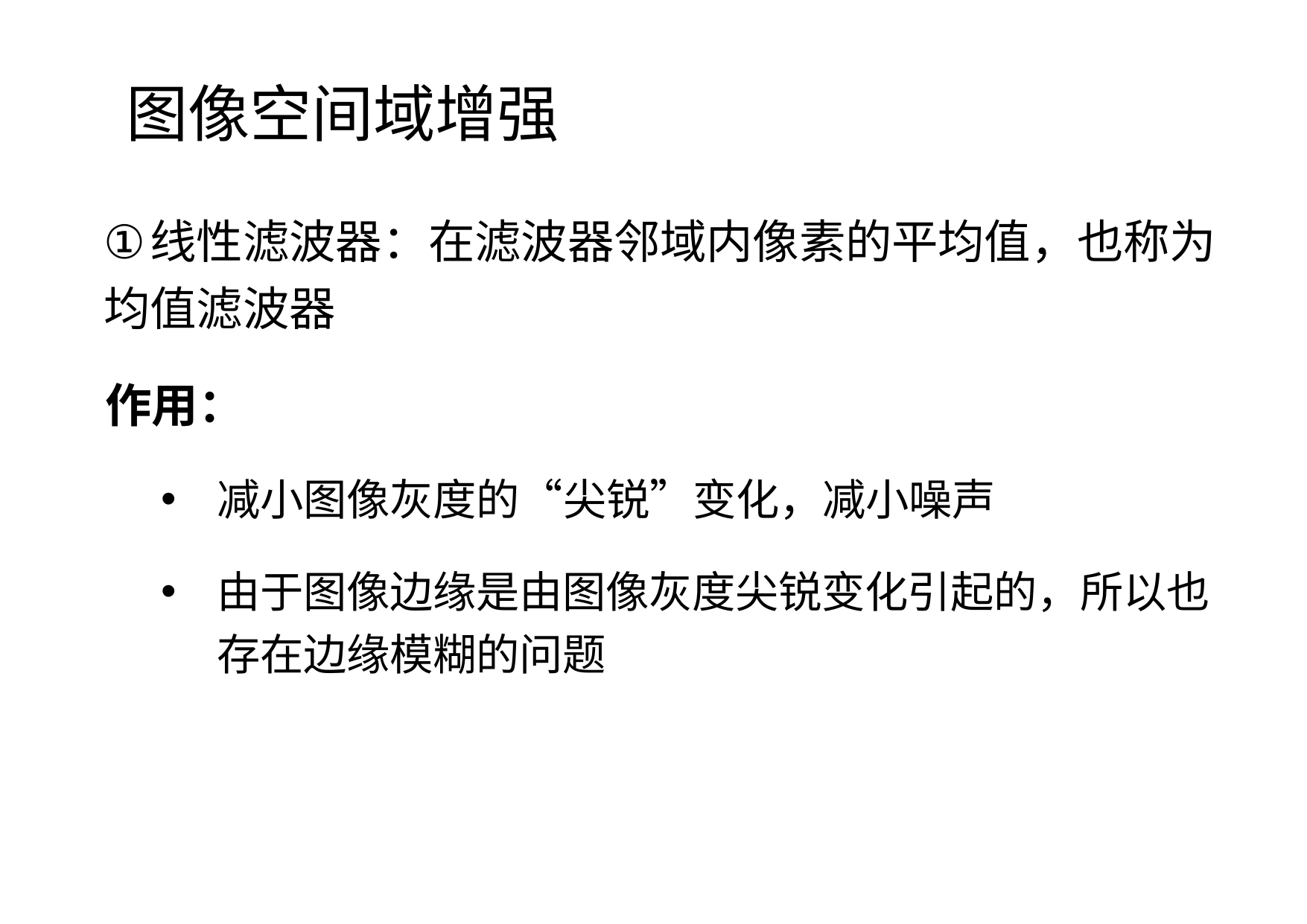

图像空间域增强
线性滤波器：在滤波器邻域内像素的平均值，也称为均值滤波器
作用：
减小图像灰度的“尖锐”变化，减小噪声
由于图像边缘是由图像灰度尖锐变化引起的，所以也存在边缘模糊的问题